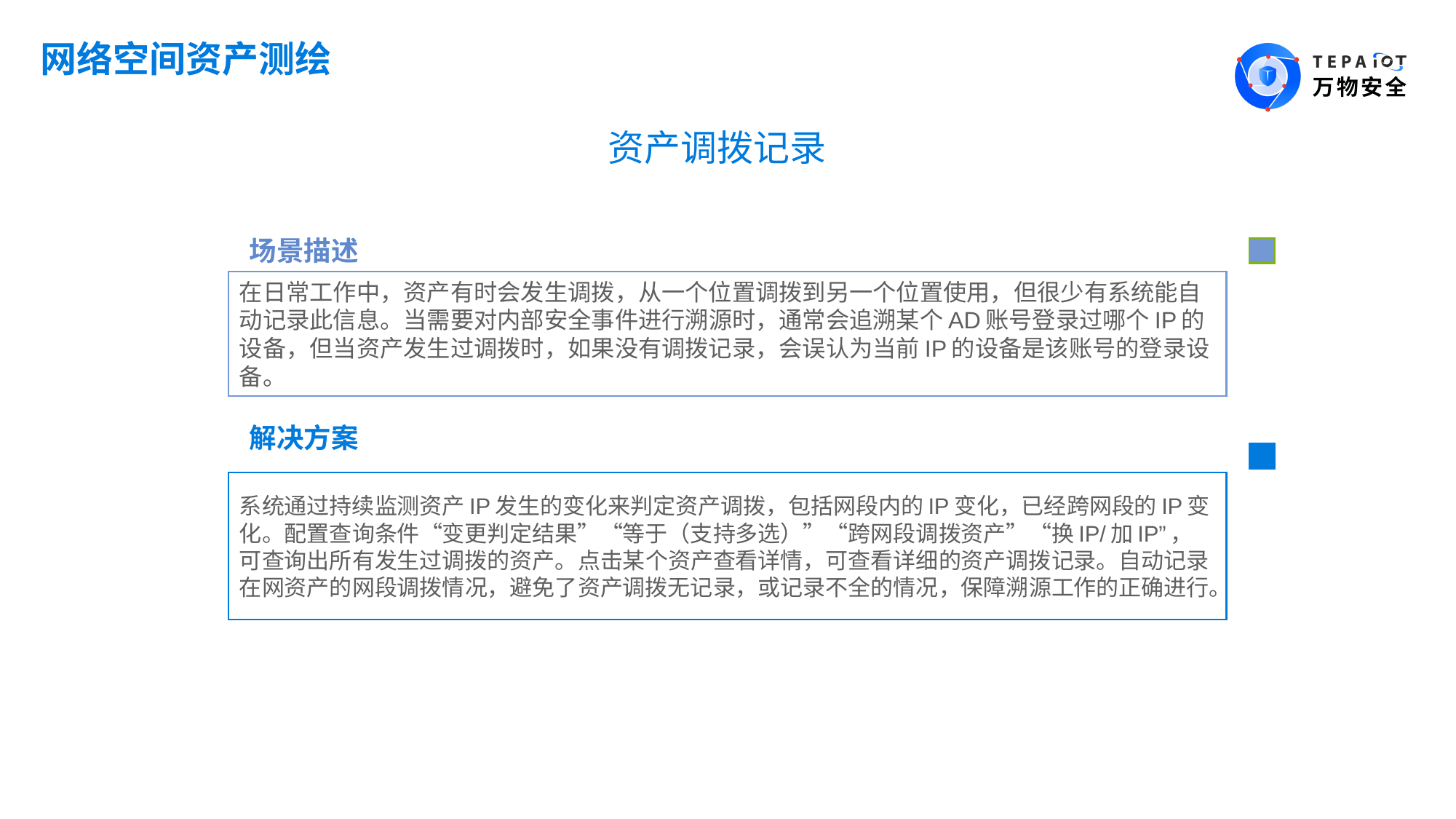

网络空间资产测绘
资产调拨记录
场景描述

在日常工作中，资产有时会发生调拨，从一个位置调拨到另一个位置使用，但很少有系统能自动记录此信息。当需要对内部安全事件进行溯源时，通常会追溯某个AD账号登录过哪个IP的设备，但当资产发生过调拨时，如果没有调拨记录，会误认为当前IP的设备是该账号的登录设备。
解决方案

系统通过持续监测资产IP发生的变化来判定资产调拨，包括网段内的IP变化，已经跨网段的IP变化。配置查询条件“变更判定结果”“等于（支持多选）”“跨网段调拨资产”“换IP/加IP”，可查询出所有发生过调拨的资产。点击某个资产查看详情，可查看详细的资产调拨记录。自动记录在网资产的网段调拨情况，避免了资产调拨无记录，或记录不全的情况，保障溯源工作的正确进行。